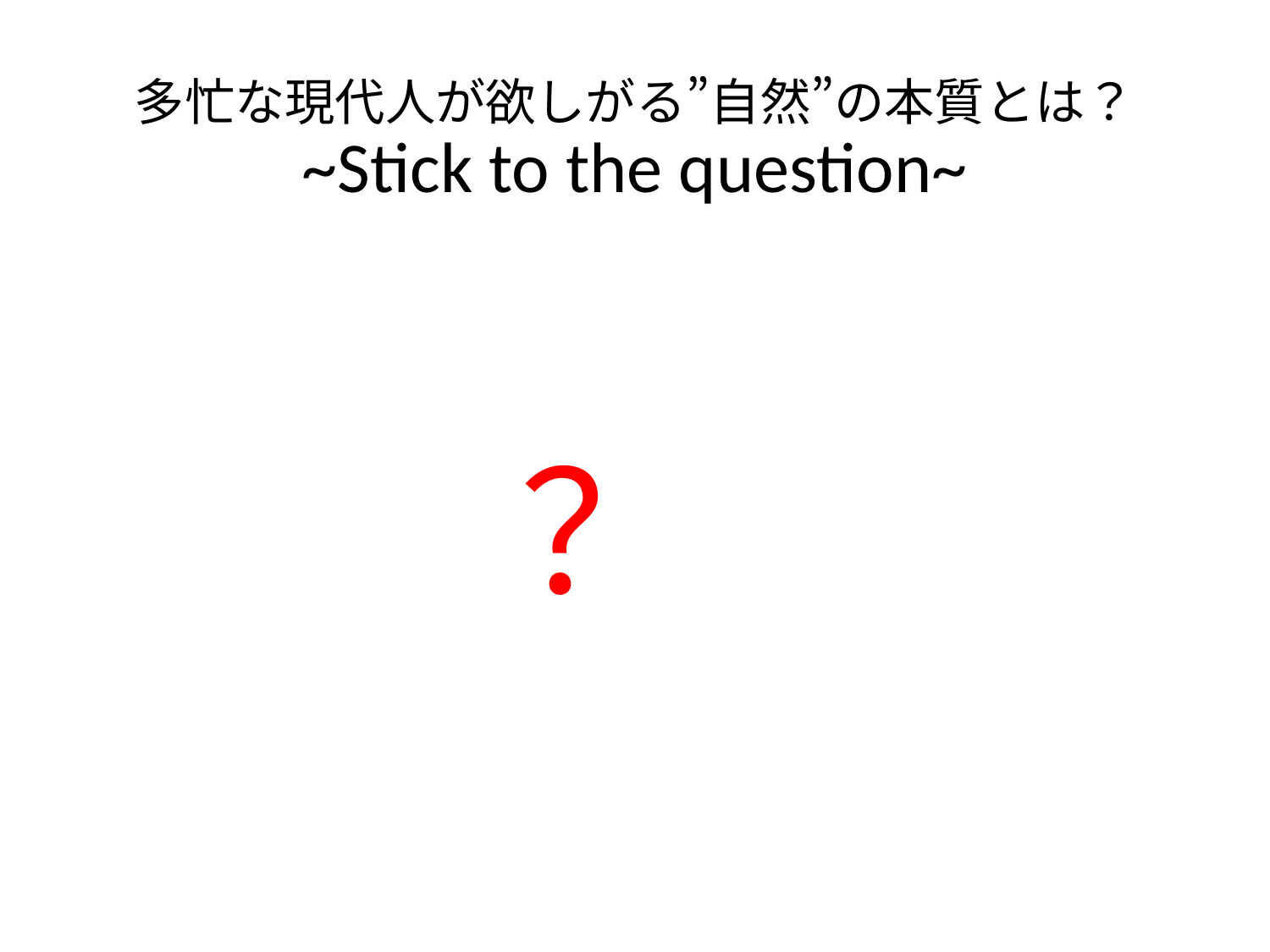

# 多忙な現代人が欲しがる”自然”の本質とは？ ~Stick to the question~
？